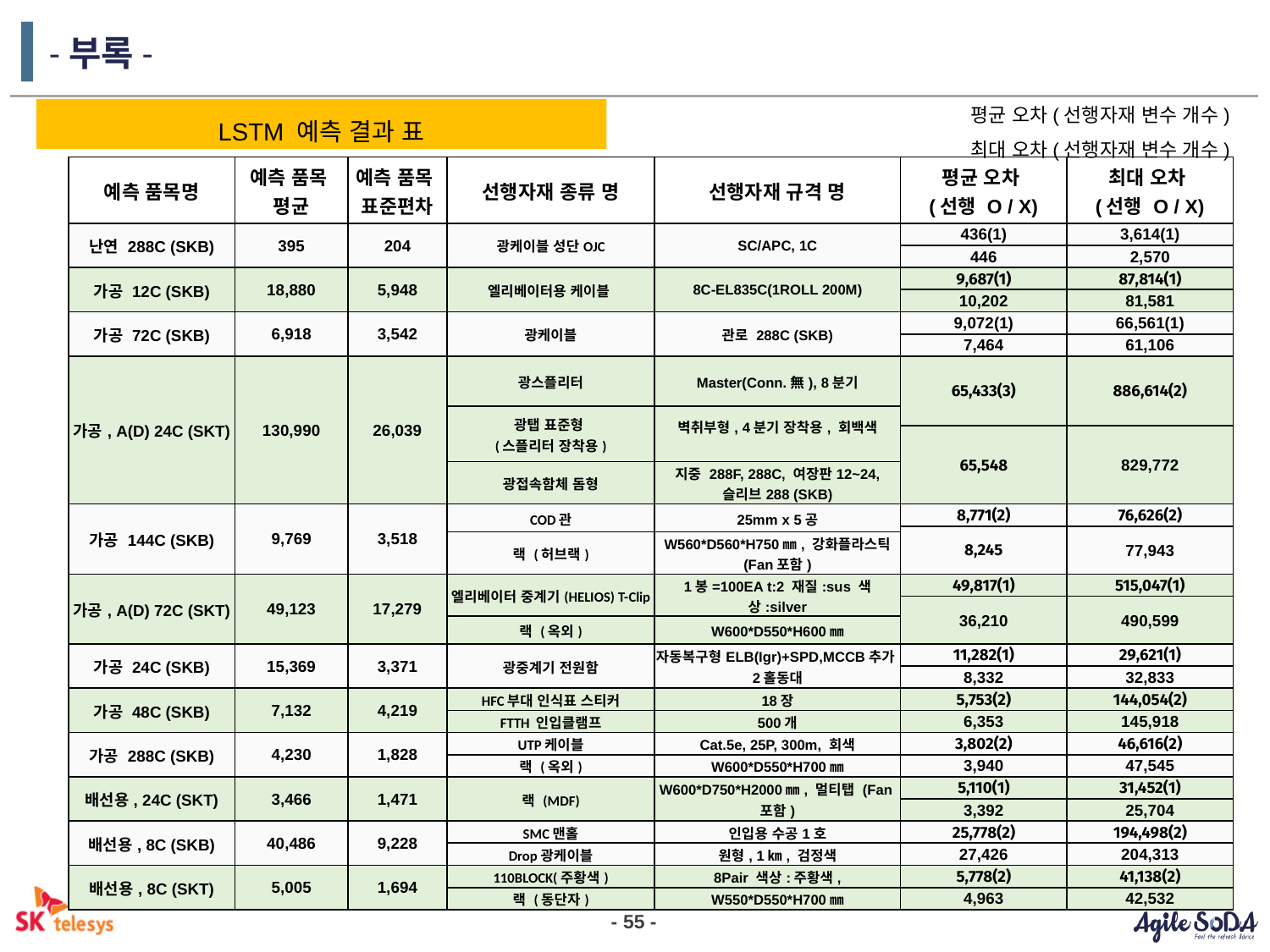

# -부록-
평균 오차(선행자재 변수 개수)
최대 오차(선행자재 변수 개수)
LSTM 예측 결과 표
| 예측 품목명 | 예측 품목 평균 | 예측 품목 표준편차 | 선행자재 종류 명 | 선행자재 규격 명 | 평균 오차 (선행 O / X) | 최대 오차 (선행 O / X) |
| --- | --- | --- | --- | --- | --- | --- |
| 난연 288C (SKB) | 395 | 204 | 광케이블 성단OJC | SC/APC, 1C | 436(1) | 3,614(1) |
|  |  |  |  |  | 446 | 2,570 |
| 가공 12C (SKB) | 18,880 | 5,948 | 엘리베이터용 케이블 | 8C-EL835C(1ROLL 200M) | 9,687(1) | 87,814(1) |
|  |  |  |  |  | 10,202 | 81,581 |
| 가공 72C (SKB) | 6,918 | 3,542 | 광케이블 | 관로 288C (SKB) | 9,072(1) | 66,561(1) |
|  |  |  |  |  | 7,464 | 61,106 |
| 가공, A(D) 24C (SKT) | 130,990 | 26,039 | 광스플리터 | Master(Conn.無), 8분기 | 65,433(3) | 886,614(2) |
|  |  |  | 광탭 표준형 (스플리터 장착용) | 벽취부형, 4분기 장착용, 회백색 |  |  |
|  |  |  |  |  | 65,548 | 829,772 |
|  |  |  | 광접속함체 돔형 | 지중 288F, 288C, 여장판12~24, 슬리브288 (SKB) |  |  |
| 가공 144C (SKB) | 9,769 | 3,518 | COD관 | 25mm x 5공 | 8,771(2) | 76,626(2) |
|  |  |  |  |  | 8,245 | 77,943 |
|  |  |  | 랙 (허브랙) | W560\*D560\*H750㎜, 강화플라스틱 (Fan포함) |  |  |
| 가공, A(D) 72C (SKT) | 49,123 | 17,279 | 엘리베이터 중계기(HELIOS) T-Clip | 1봉=100EA t:2 재질:sus 색상:silver | 49,817(1) | 515,047(1) |
|  |  |  |  |  | 36,210 | 490,599 |
|  |  |  | 랙 (옥외) | W600\*D550\*H600㎜ |  |  |
| 가공 24C (SKB) | 15,369 | 3,371 | 광중계기 전원함 | 자동복구형ELB(Igr)+SPD,MCCB추가,2홀동대 | 11,282(1) | 29,621(1) |
|  |  |  |  |  | 8,332 | 32,833 |
| 가공 48C (SKB) | 7,132 | 4,219 | HFC부대 인식표 스티커 | 18장 | 5,753(2) | 144,054(2) |
|  |  |  | FTTH 인입클램프 | 500개 | 6,353 | 145,918 |
| 가공 288C (SKB) | 4,230 | 1,828 | UTP케이블 | Cat.5e, 25P, 300m, 회색 | 3,802(2) | 46,616(2) |
|  |  |  | 랙 (옥외) | W600\*D550\*H700㎜ | 3,940 | 47,545 |
| 배선용, 24C (SKT) | 3,466 | 1,471 | 랙 (MDF) | W600\*D750\*H2000㎜, 멀티탭 (Fan포함) | 5,110(1) | 31,452(1) |
|  |  |  |  |  | 3,392 | 25,704 |
| 배선용, 8C (SKB) | 40,486 | 9,228 | SMC맨홀 | 인입용 수공1호 | 25,778(2) | 194,498(2) |
|  |  |  | Drop광케이블 | 원형, 1㎞, 검정색 | 27,426 | 204,313 |
| 배선용, 8C (SKT) | 5,005 | 1,694 | 110BLOCK(주황색) | 8Pair 색상:주황색, | 5,778(2) | 41,138(2) |
|  |  |  | 랙 (동단자) | W550\*D550\*H700㎜ | 4,963 | 42,532 |